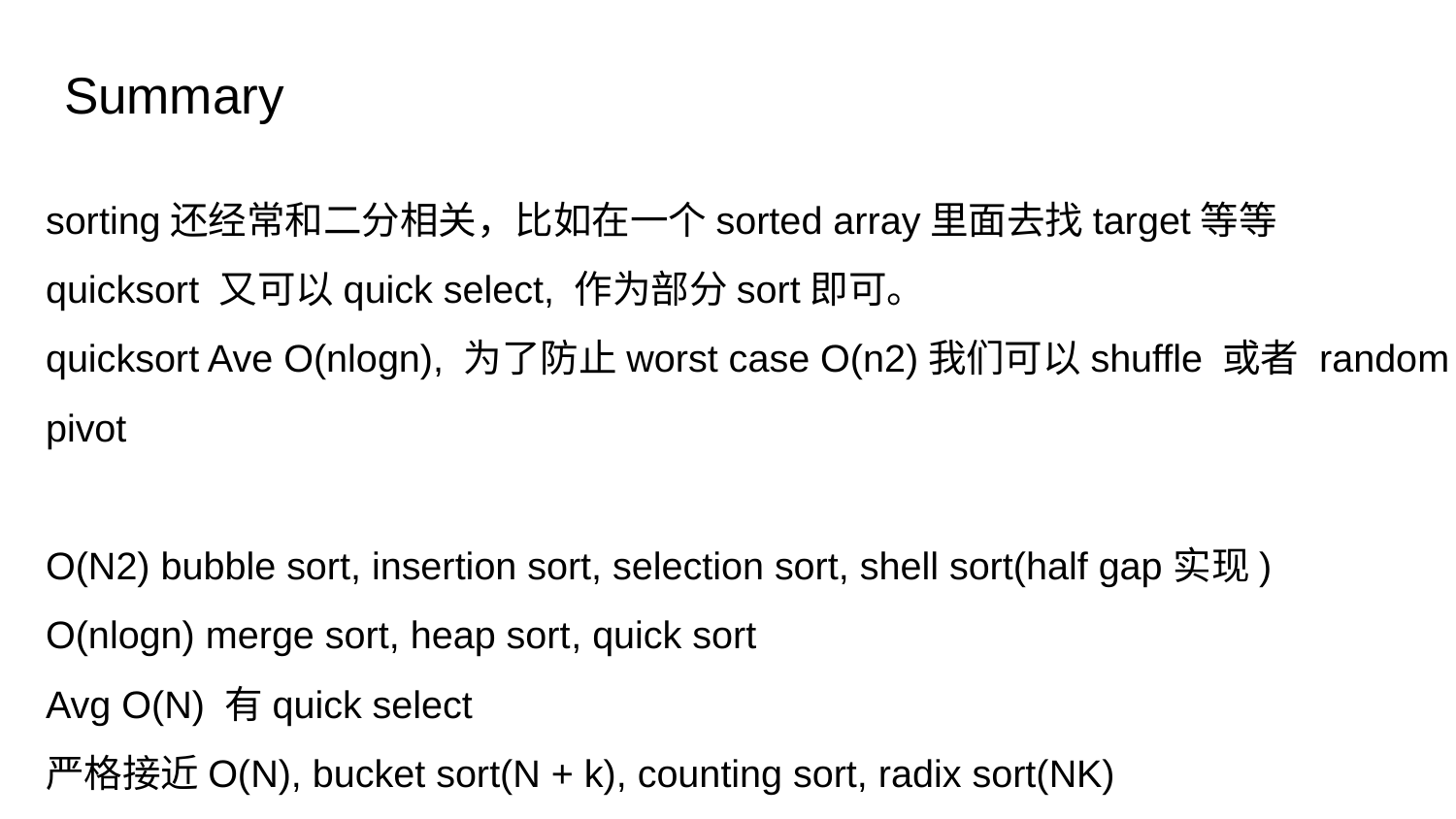

# Summary
sorting还经常和二分相关，比如在一个sorted array里面去找target等等
quicksort 又可以quick select, 作为部分sort即可。
quicksort Ave O(nlogn), 为了防止worst case O(n2)我们可以shuffle 或者 random pivot

O(N2) bubble sort, insertion sort, selection sort, shell sort(half gap实现)
O(nlogn) merge sort, heap sort, quick sort
Avg O(N) 有quick select
严格接近O(N), bucket sort(N + k), counting sort, radix sort(NK)